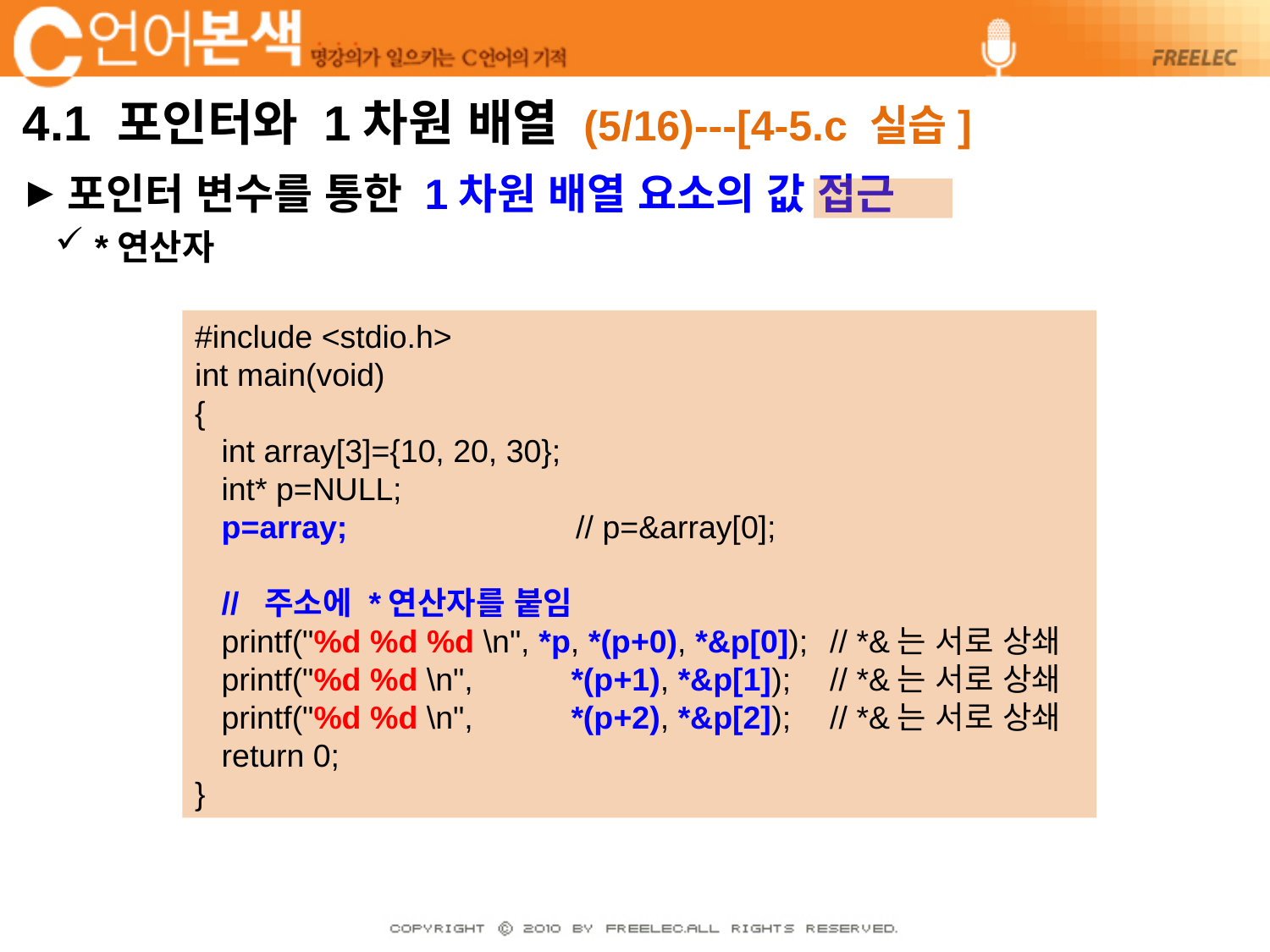

# 4.1 포인터와 1차원 배열 (5/16)---[4-5.c 실습]
포인터 변수를 통한 1차원 배열 요소의 값 접근
*연산자

#include <stdio.h>
int main(void)
{
   int array[3]={10, 20, 30};
   int* p=NULL;
   p=array;		// p=&array[0];

   //  주소에 *연산자를 붙임
   printf("%d %d %d \n", *p, *(p+0), *&p[0]);	// *&는 서로 상쇄
   printf("%d %d \n",           *(p+1), *&p[1]);	// *&는 서로 상쇄
   printf("%d %d \n",           *(p+2), *&p[2]);	// *&는 서로 상쇄
   return 0;
}